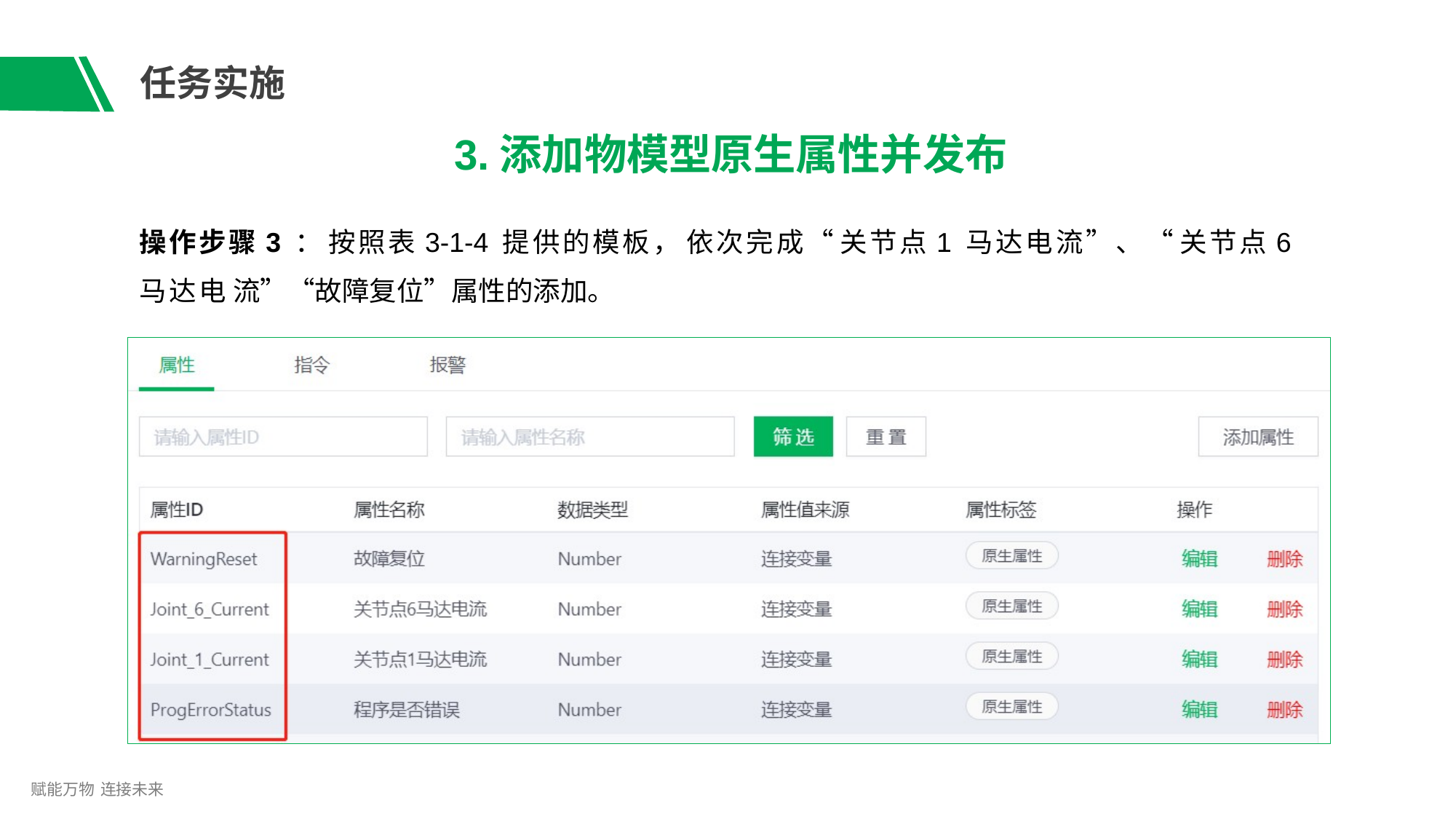

# 任务实施
3.添加物模型原生属性并发布
操作步骤3 ： 按照表3-1-4 提供的模板， 依次完成“ 关节点1 马达电流”、“ 关节点6 马达电 流”“故障复位”属性的添加。

赋能万物 连接未来